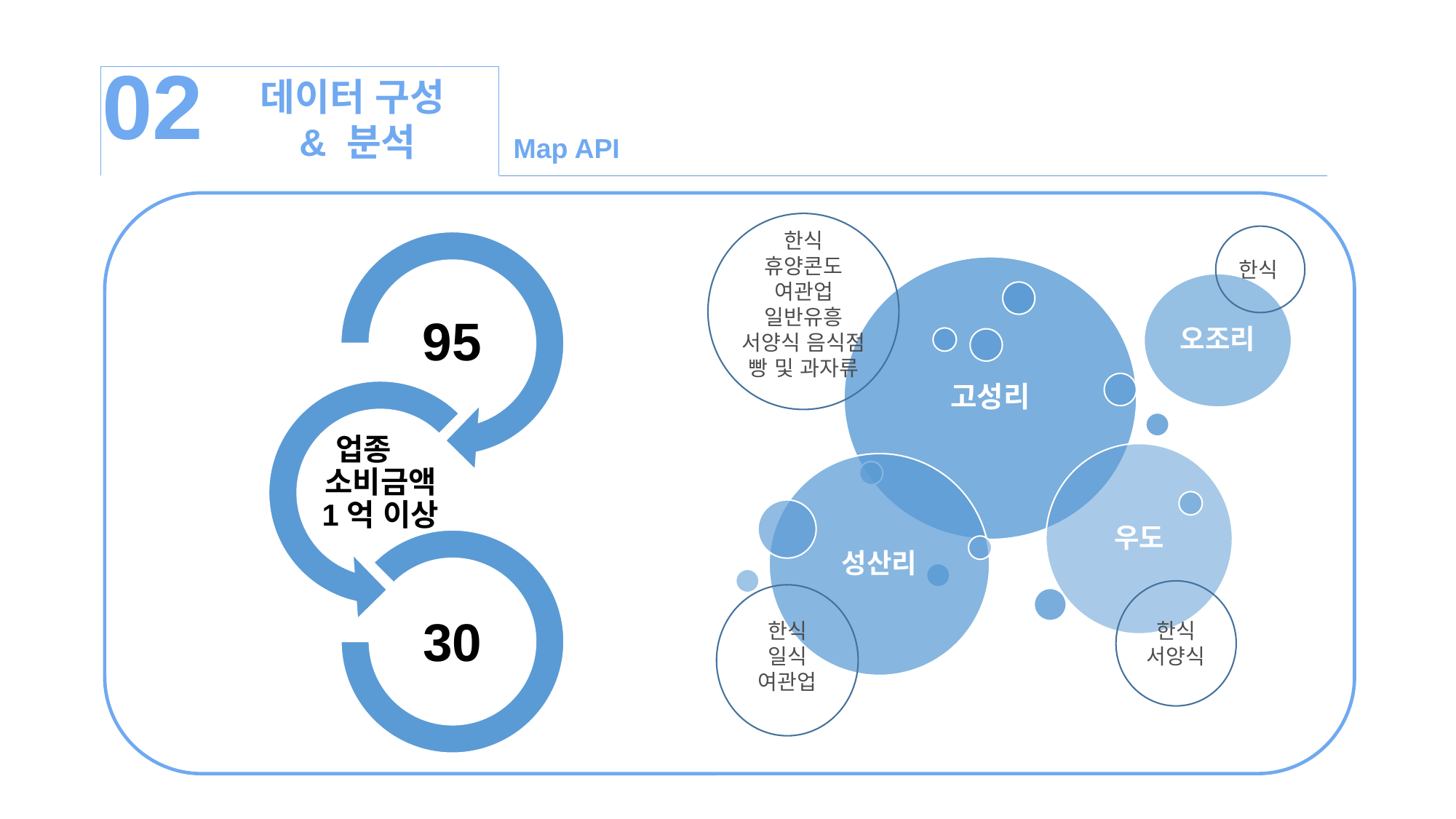

02
데이터 구성
 & 분석
Map API

고성리
성산리
오조리
우도
95
업종     소비금액 1억 이상
30

한식
휴양콘도
여관업
일반유흥
서양식 음식점
빵 및 과자류

한식

한식
일식
여관업
한식
서양식